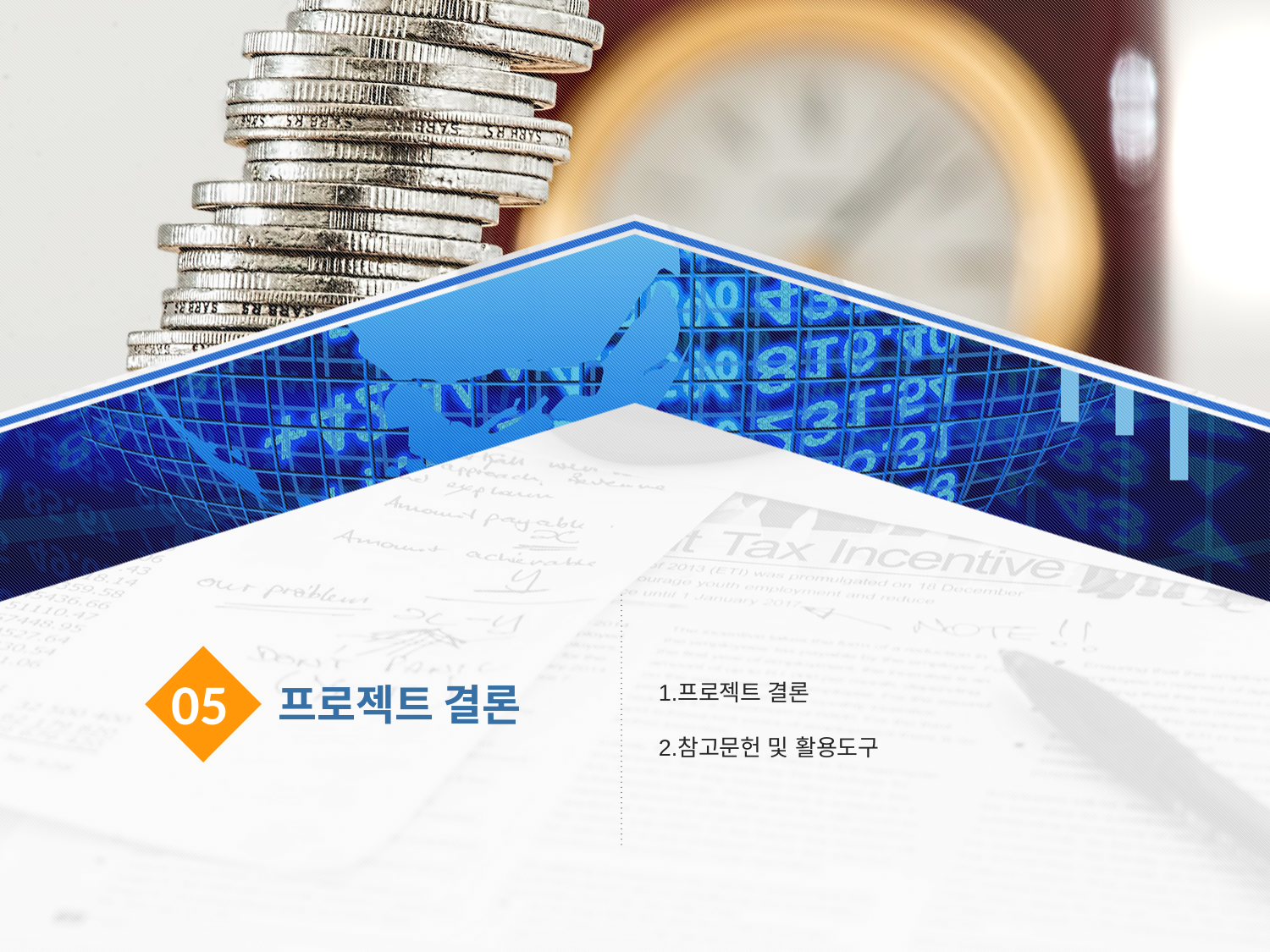

프로젝트 결론
참고문헌 및 활용도구

05
프로젝트 결론